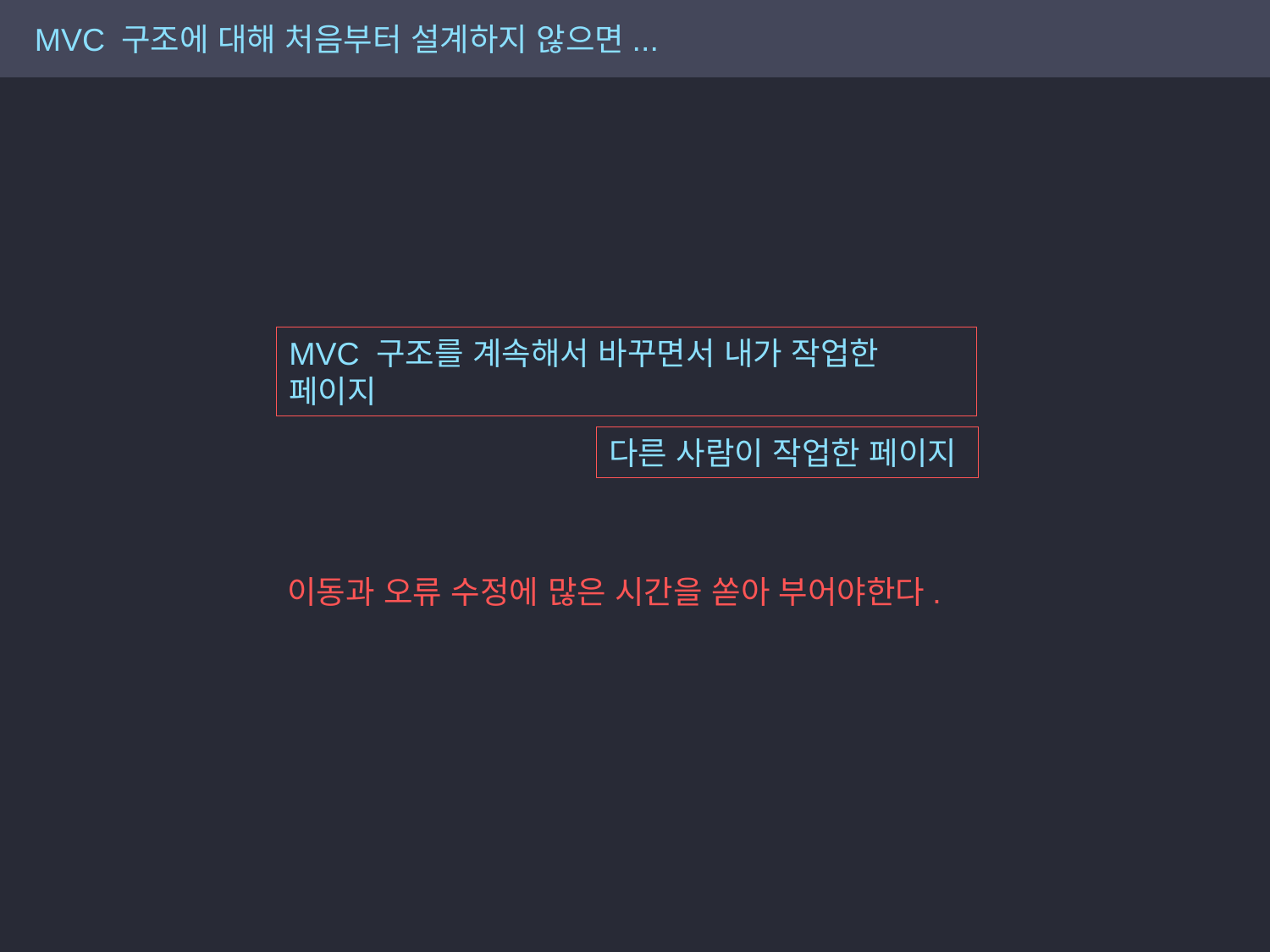

MVC 구조에 대해 처음부터 설계하지 않으면...
MVC 구조를 계속해서 바꾸면서 내가 작업한 페이지
다른 사람이 작업한 페이지
이동과 오류 수정에 많은 시간을 쏟아 부어야한다.